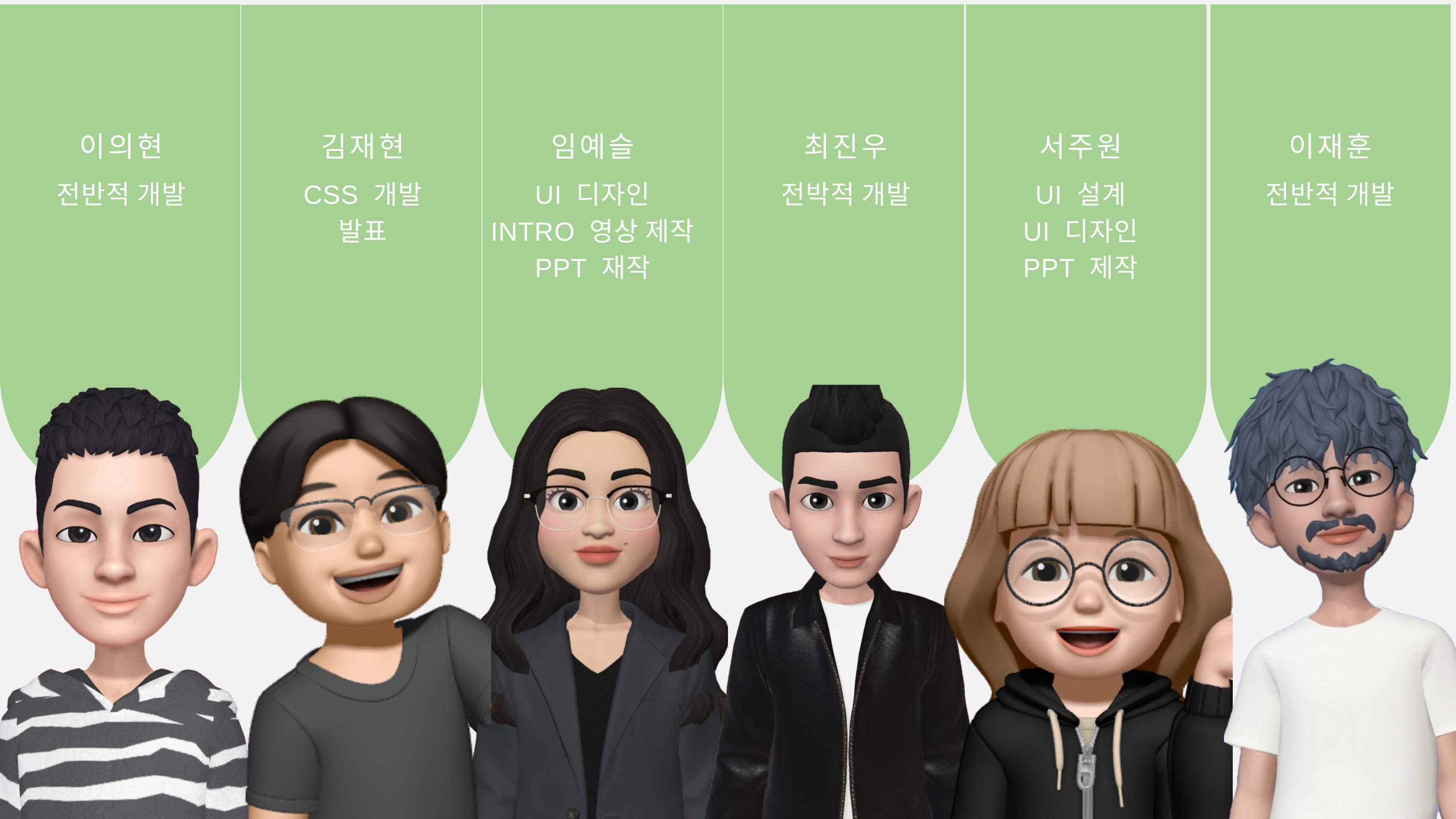

이의현
전반적 개발
김재현
CSS 개발
발표
임예슬
UI 디자인
INTRO 영상 제작
PPT 재작
최진우
전박적 개발
서주원
UI 설계
UI 디자인
PPT 제작
이재훈
전반적 개발